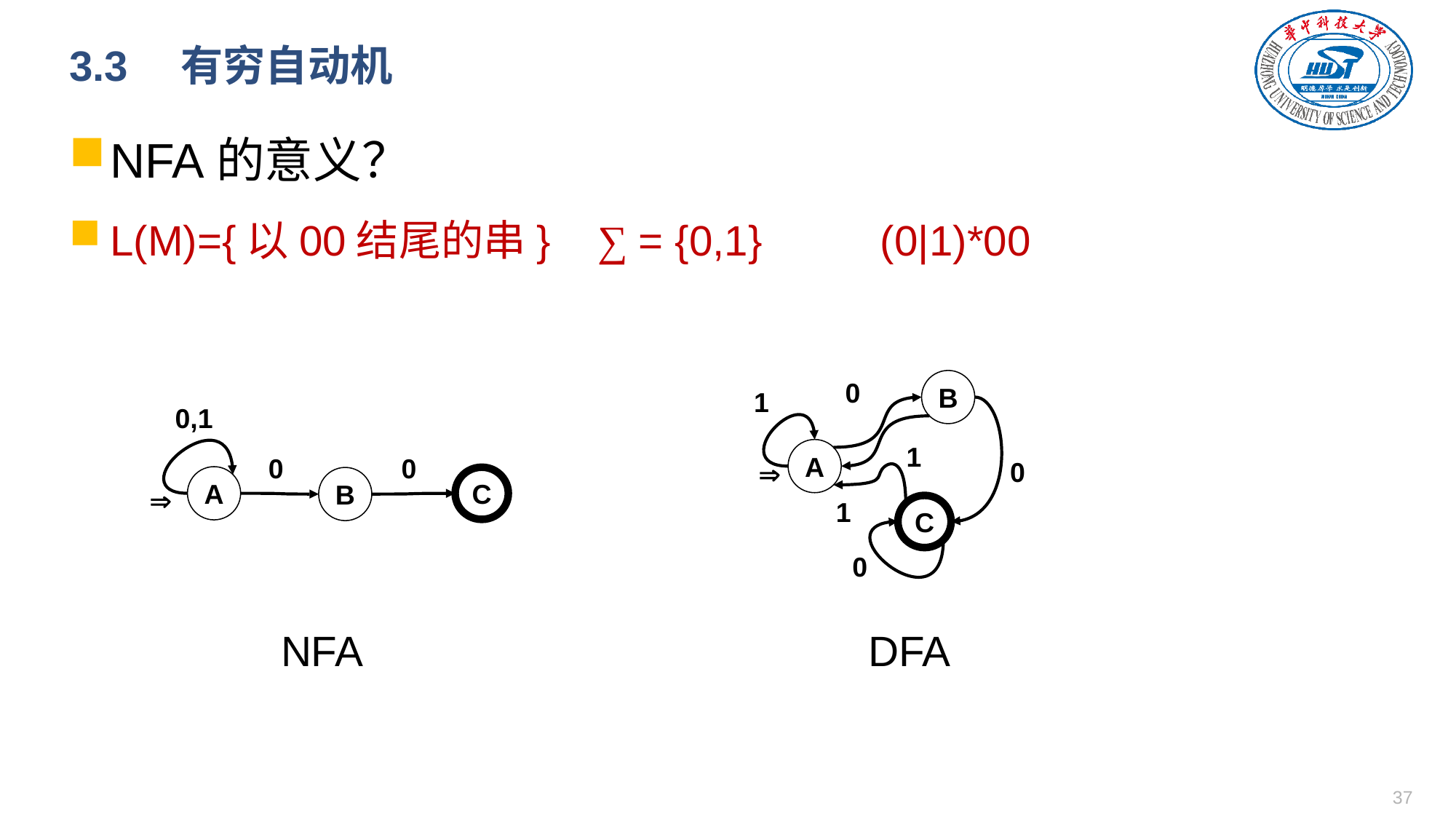

# 3.3　有穷自动机
NFA的意义？
L(M)={以00结尾的串}    ∑ = {0,1}          (0|1)*00
0
B
1
1
A
0
⇒
1
C
0
0,1
0
0
A
C
B
⇒
NFA
DFA
37